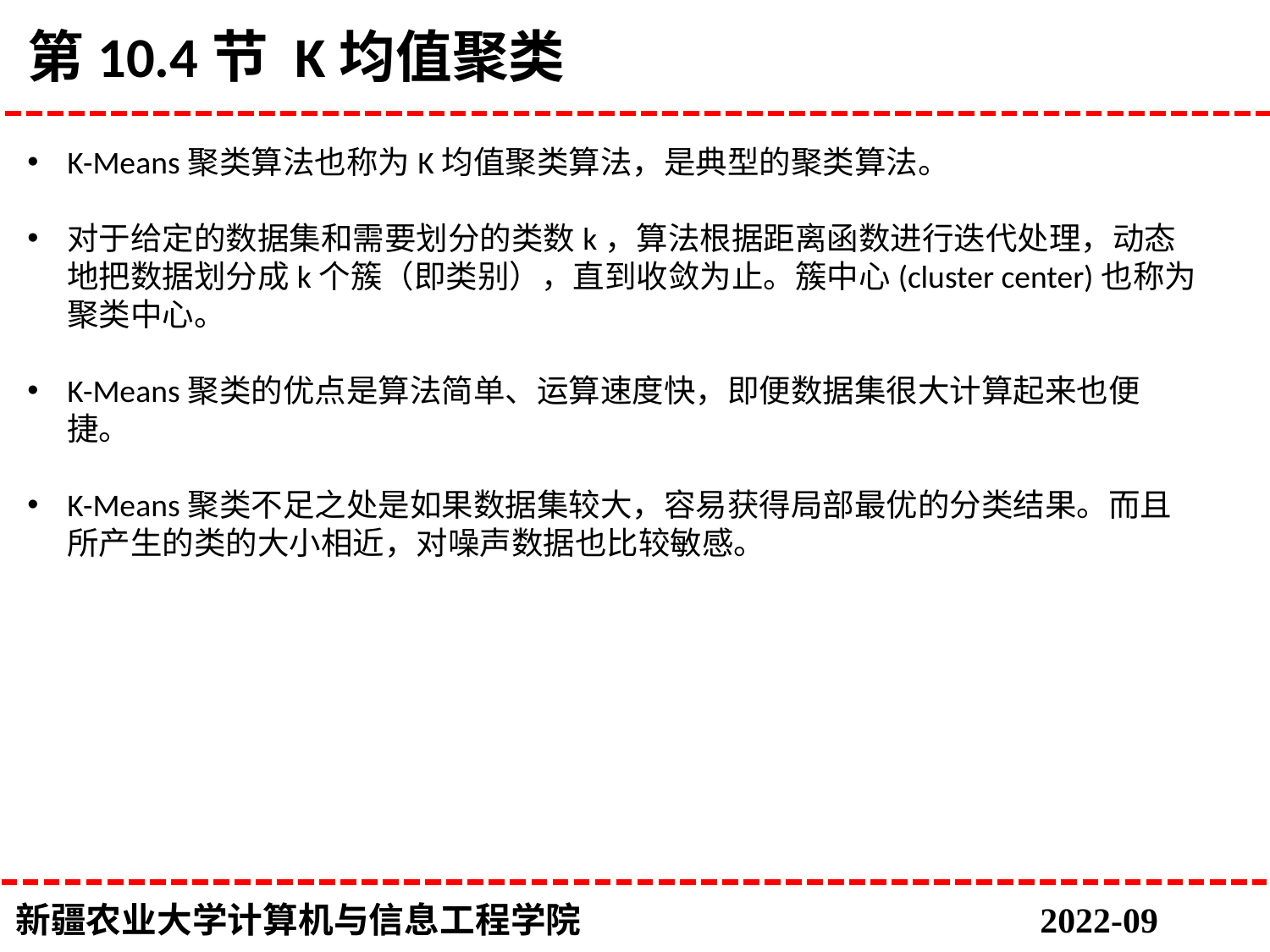

# 第10.4节 K均值聚类
K-Means聚类算法也称为K均值聚类算法，是典型的聚类算法。

对于给定的数据集和需要划分的类数k，算法根据距离函数进行迭代处理，动态地把数据划分成k个簇（即类别），直到收敛为止。簇中心(cluster center)也称为聚类中心。

K-Means聚类的优点是算法简单、运算速度快，即便数据集很大计算起来也便捷。

K-Means聚类不足之处是如果数据集较大，容易获得局部最优的分类结果。而且所产生的类的大小相近，对噪声数据也比较敏感。